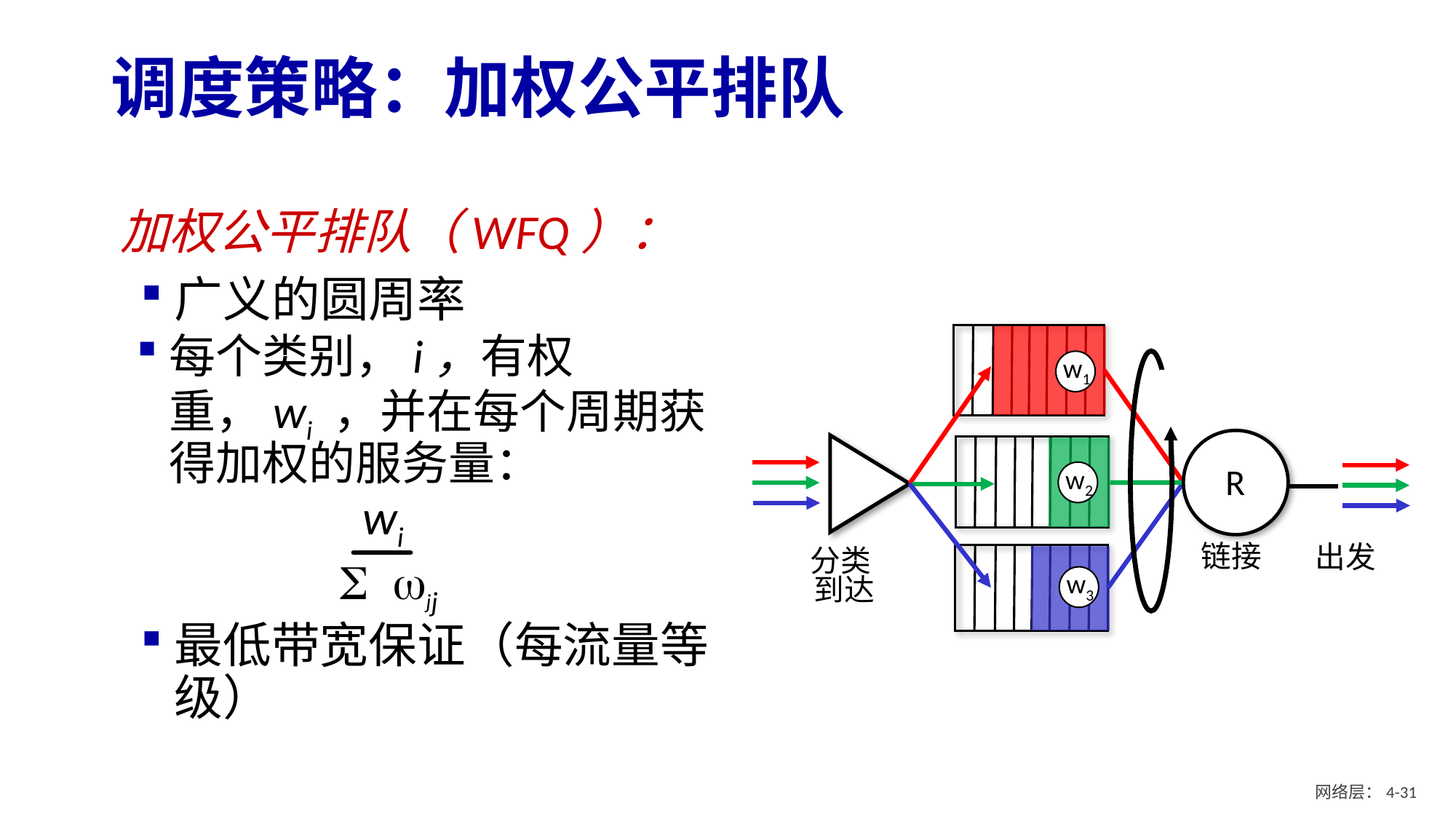

# 调度策略：加权公平排队
加权公平排队（WFQ）：
广义的圆周率

每个类别，i，有权重，wi ，并在每个周期获得加权的服务量：
w1

w2

w3

R
链接

wi
Σ ωjj
出发
分类
到达
最低带宽保证（每流量等级）
网络层：4-31